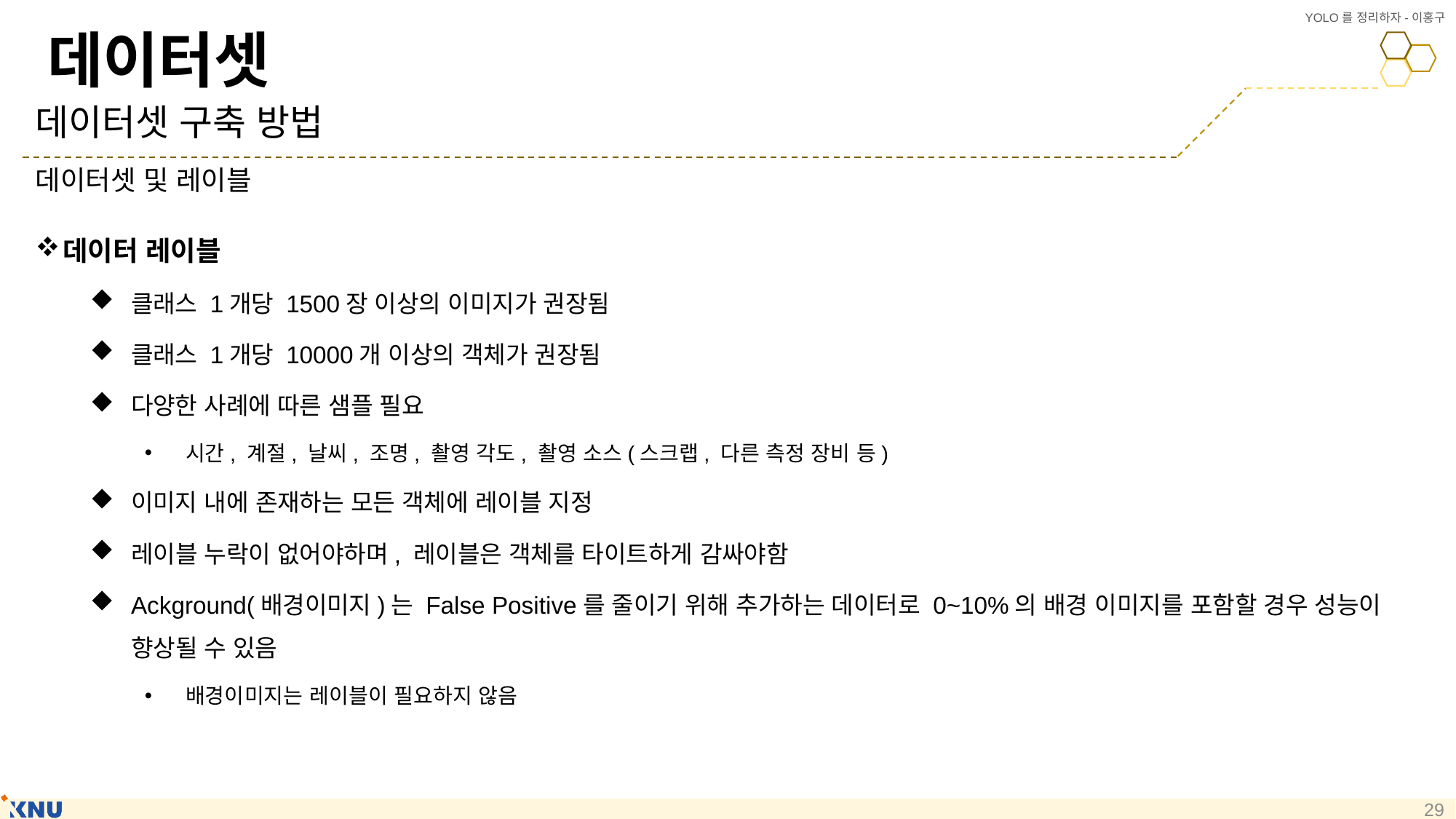

# 데이터셋
데이터셋 구축 방법
데이터셋 및 레이블
데이터 레이블
클래스 1개당 1500장 이상의 이미지가 권장됨
클래스 1개당 10000개 이상의 객체가 권장됨
다양한 사례에 따른 샘플 필요
시간, 계절, 날씨, 조명, 촬영 각도, 촬영 소스(스크랩, 다른 측정 장비 등)
이미지 내에 존재하는 모든 객체에 레이블 지정
레이블 누락이 없어야하며, 레이블은 객체를 타이트하게 감싸야함
Ackground(배경이미지)는 False Positive를 줄이기 위해 추가하는 데이터로 0~10%의 배경 이미지를 포함할 경우 성능이 향상될 수 있음
배경이미지는 레이블이 필요하지 않음
29